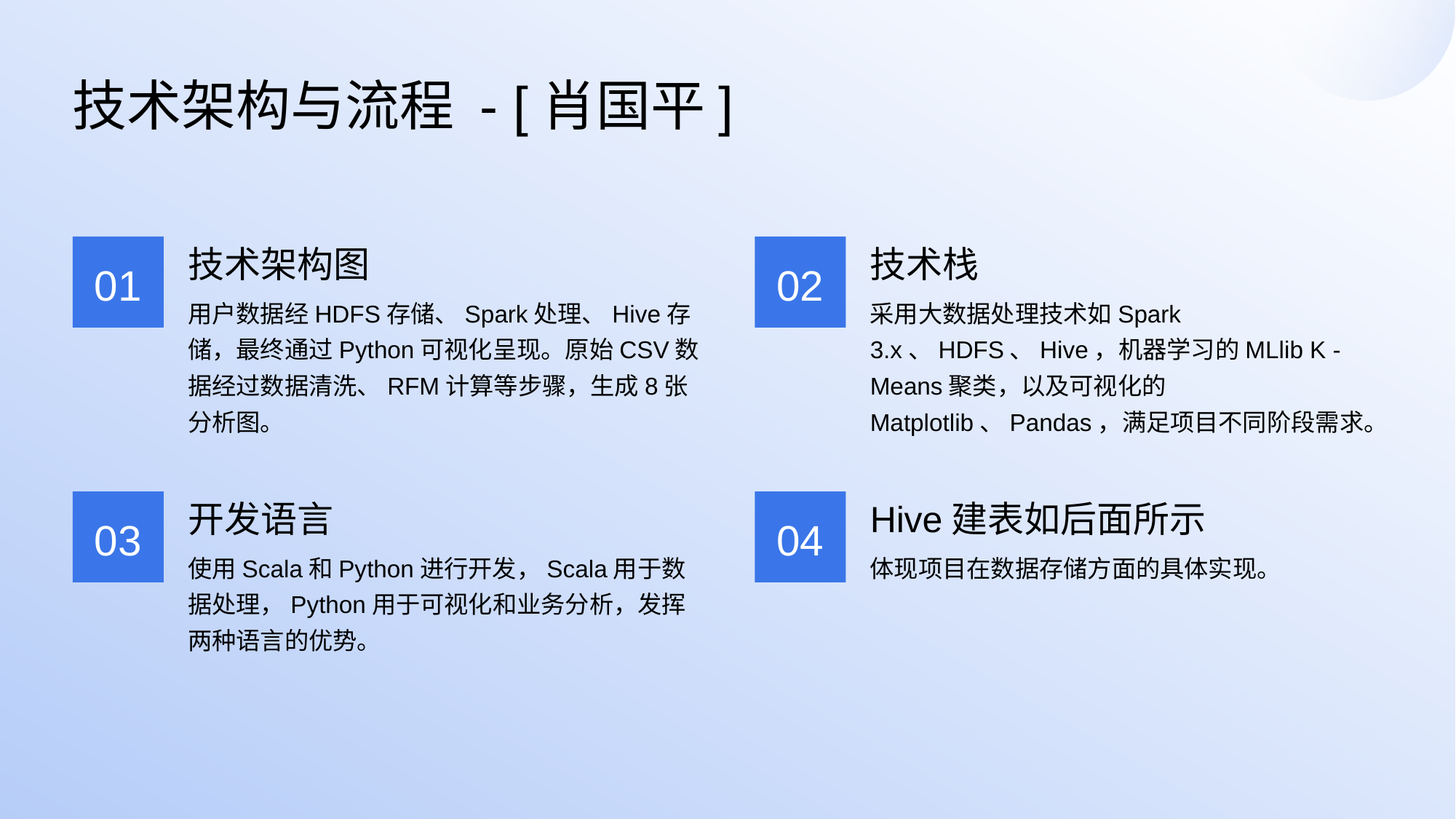

技术架构与流程 - [肖国平]

技术架构图

技术栈
01
02
用户数据经HDFS存储、Spark处理、Hive存储，最终通过Python可视化呈现。原始CSV数据经过数据清洗、RFM计算等步骤，生成8张分析图。
采用大数据处理技术如Spark 3.x、HDFS、Hive，机器学习的MLlib K - Means聚类，以及可视化的Matplotlib、Pandas，满足项目不同阶段需求。

开发语言

Hive建表如后面所示
03
04
使用Scala和Python进行开发，Scala用于数据处理，Python用于可视化和业务分析，发挥两种语言的优势。
体现项目在数据存储方面的具体实现。